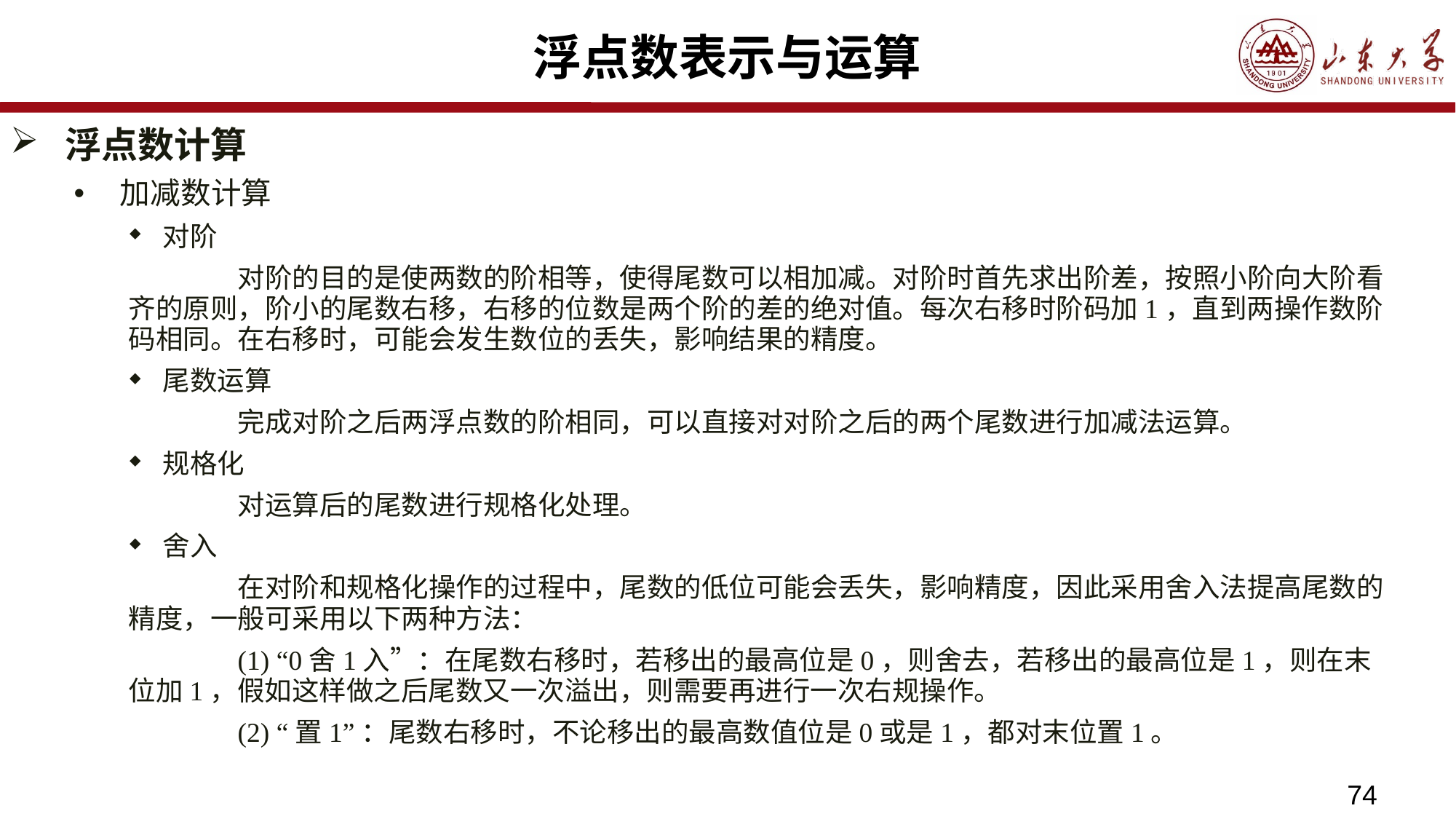

# 浮点数表示与运算
浮点数计算
加减数计算
对阶
	对阶的目的是使两数的阶相等，使得尾数可以相加减。对阶时首先求出阶差，按照小阶向大阶看齐的原则，阶小的尾数右移，右移的位数是两个阶的差的绝对值。每次右移时阶码加1，直到两操作数阶码相同。在右移时，可能会发生数位的丢失，影响结果的精度。
尾数运算
	完成对阶之后两浮点数的阶相同，可以直接对对阶之后的两个尾数进行加减法运算。
规格化
	对运算后的尾数进行规格化处理。
舍入
	在对阶和规格化操作的过程中，尾数的低位可能会丢失，影响精度，因此采用舍入法提高尾数的精度，一般可采用以下两种方法：
	(1) “0舍1入”：在尾数右移时，若移出的最高位是0，则舍去，若移出的最高位是1，则在末位加1，假如这样做之后尾数又一次溢出，则需要再进行一次右规操作。
	(2) “置1”：尾数右移时，不论移出的最高数值位是0或是1，都对末位置1。

74